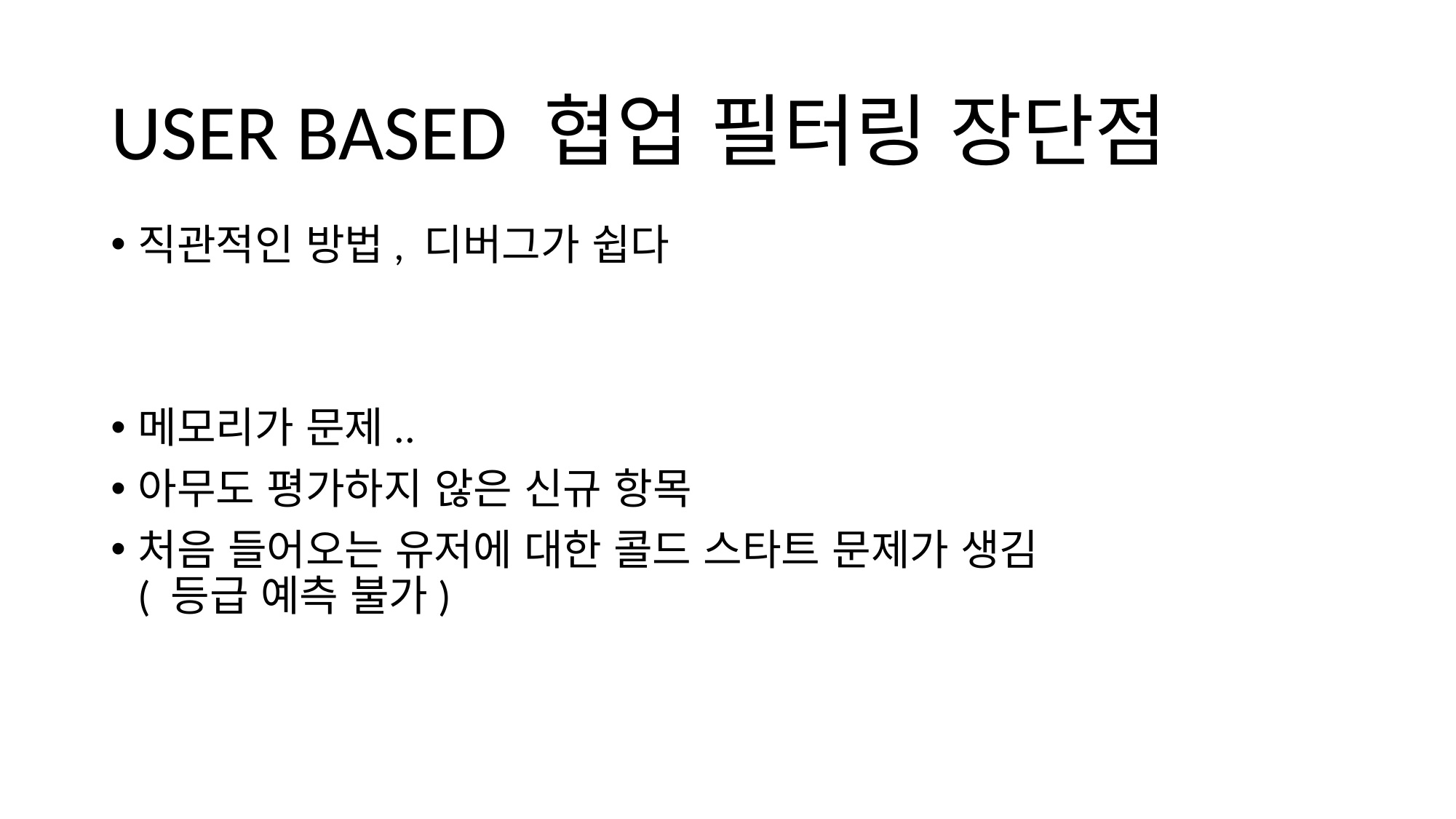

직관적인 방법, 디버그가 쉽다

메모리가 문제..
아무도 평가하지 않은 신규 항목
처음 들어오는 유저에 대한 콜드 스타트 문제가 생김
( 등급 예측 불가)

# USER BASED 협업 필터링 장단점